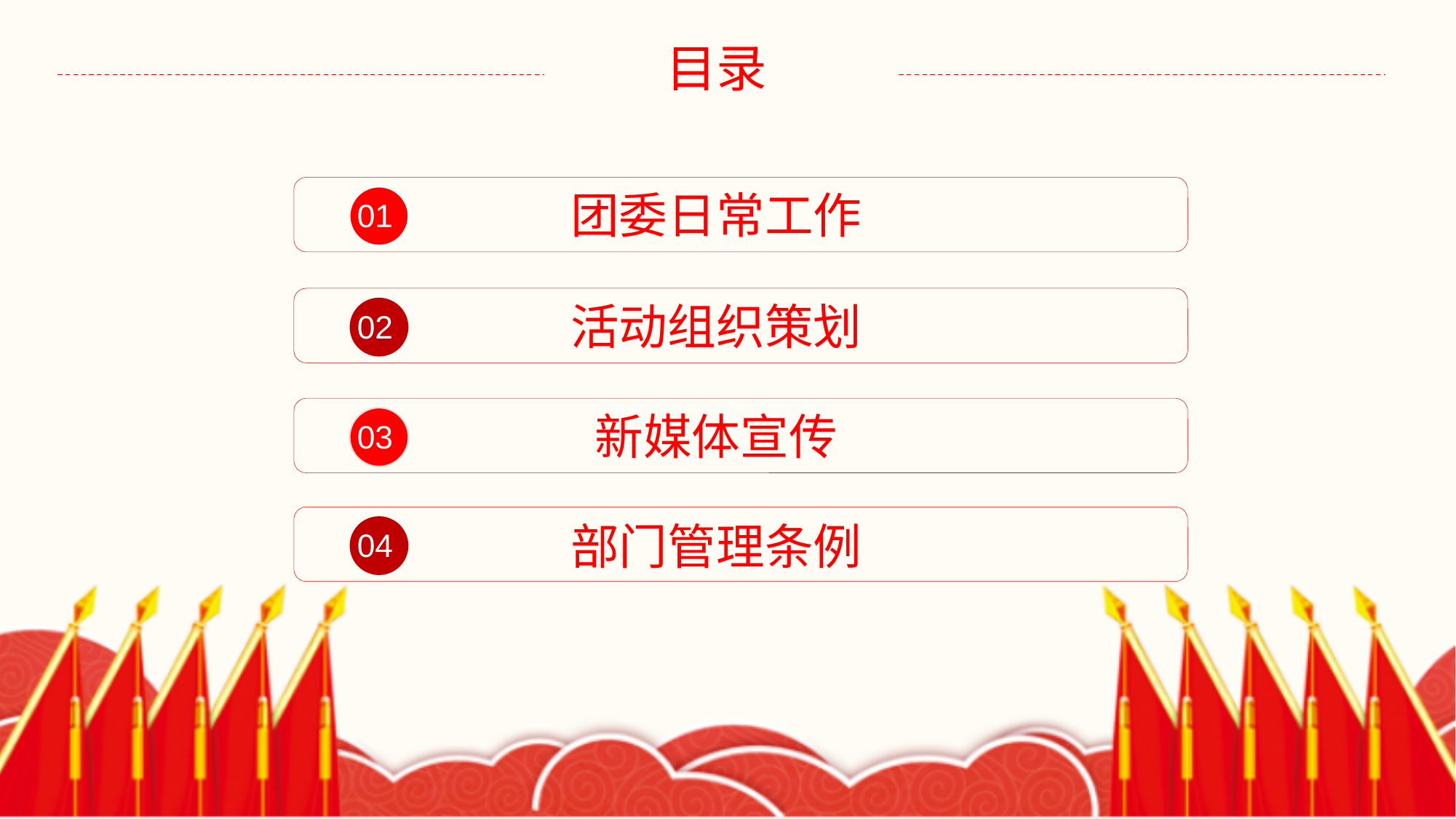

目录

团委日常工作

01

活动组织策划

02

新媒体宣传

03

部门管理条例

04